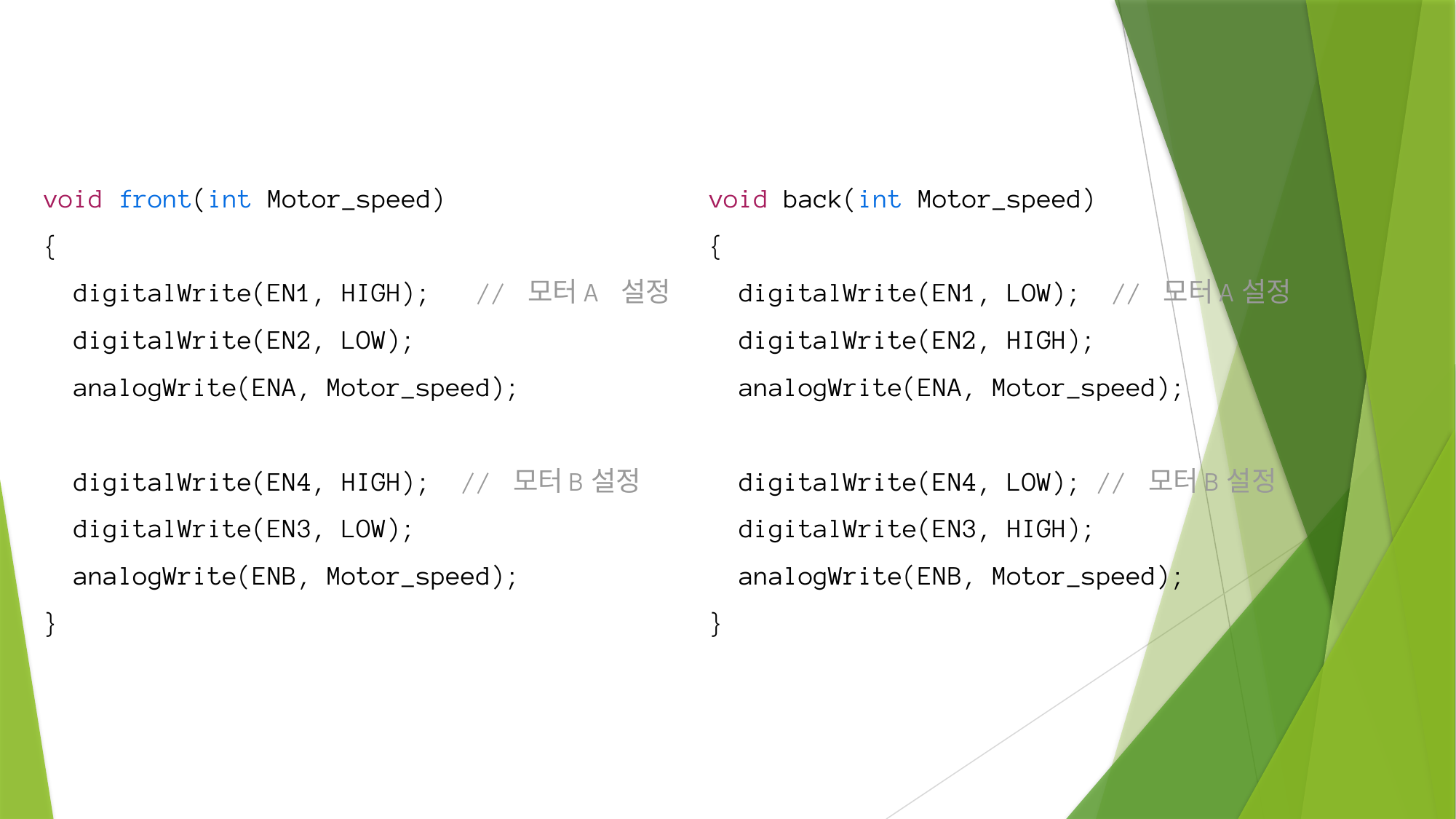

void back(int Motor_speed)
{
  digitalWrite(EN1, LOW);  // 모터A설정
  digitalWrite(EN2, HIGH);
  analogWrite(ENA, Motor_speed);

  digitalWrite(EN4, LOW); // 모터B설정
  digitalWrite(EN3, HIGH);
  analogWrite(ENB, Motor_speed);
}
void front(int Motor_speed)
{
  digitalWrite(EN1, HIGH);   // 모터A 설정
  digitalWrite(EN2, LOW);
  analogWrite(ENA, Motor_speed);

  digitalWrite(EN4, HIGH);  // 모터B설정
  digitalWrite(EN3, LOW);
  analogWrite(ENB, Motor_speed);
}